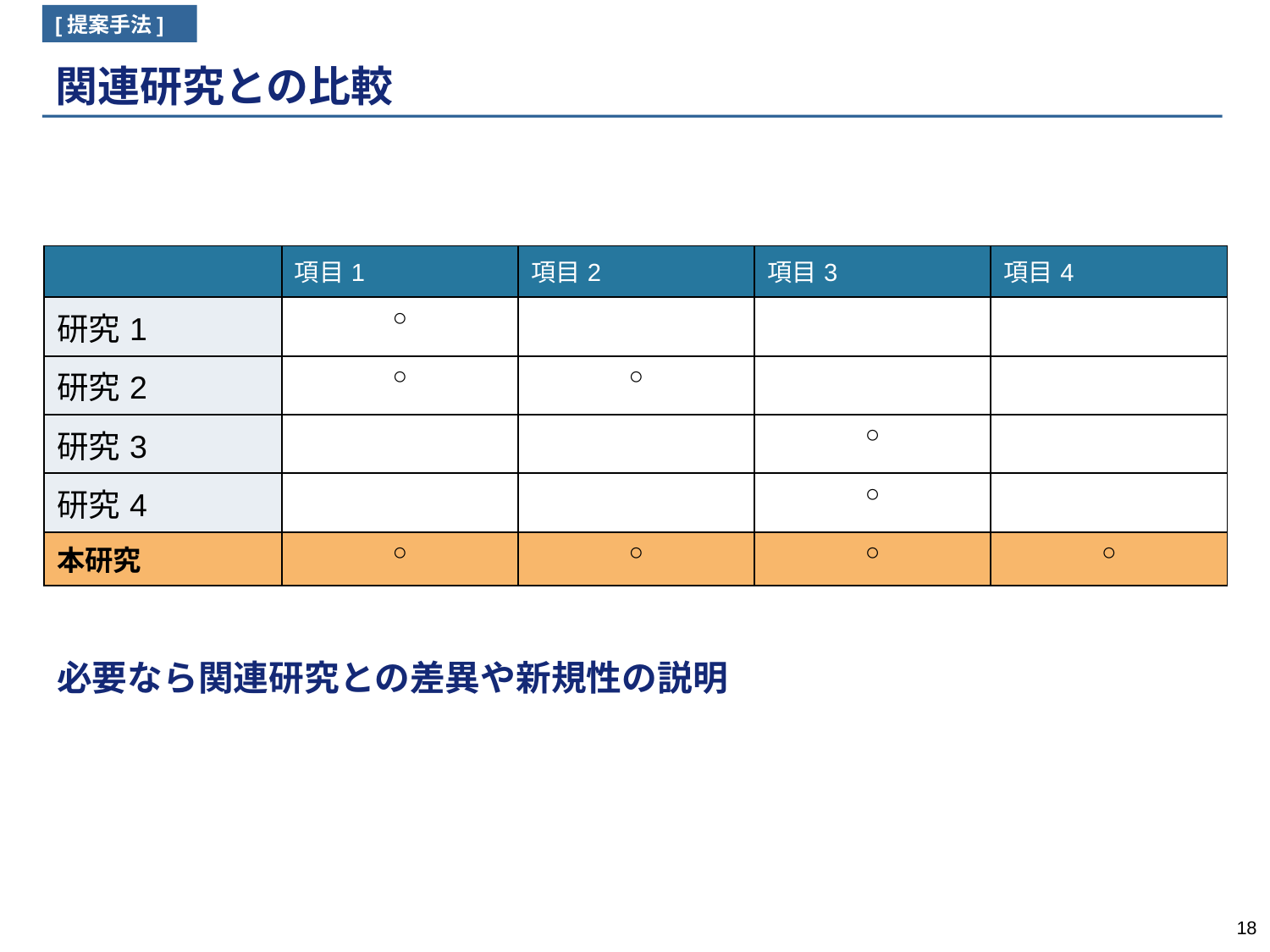

[提案手法]

# 関連研究との比較
|  | 項目1 | 項目2 | 項目3 | 項目4 |
| --- | --- | --- | --- | --- |
| 研究1 | ○ |  |  |  |
| 研究2 | ○ | ○ |  |  |
| 研究3 |  |  | ○ |  |
| 研究4 |  |  | ○ |  |
| 本研究 | ○ | ○ | ○ | ○ |
必要なら関連研究との差異や新規性の説明
18